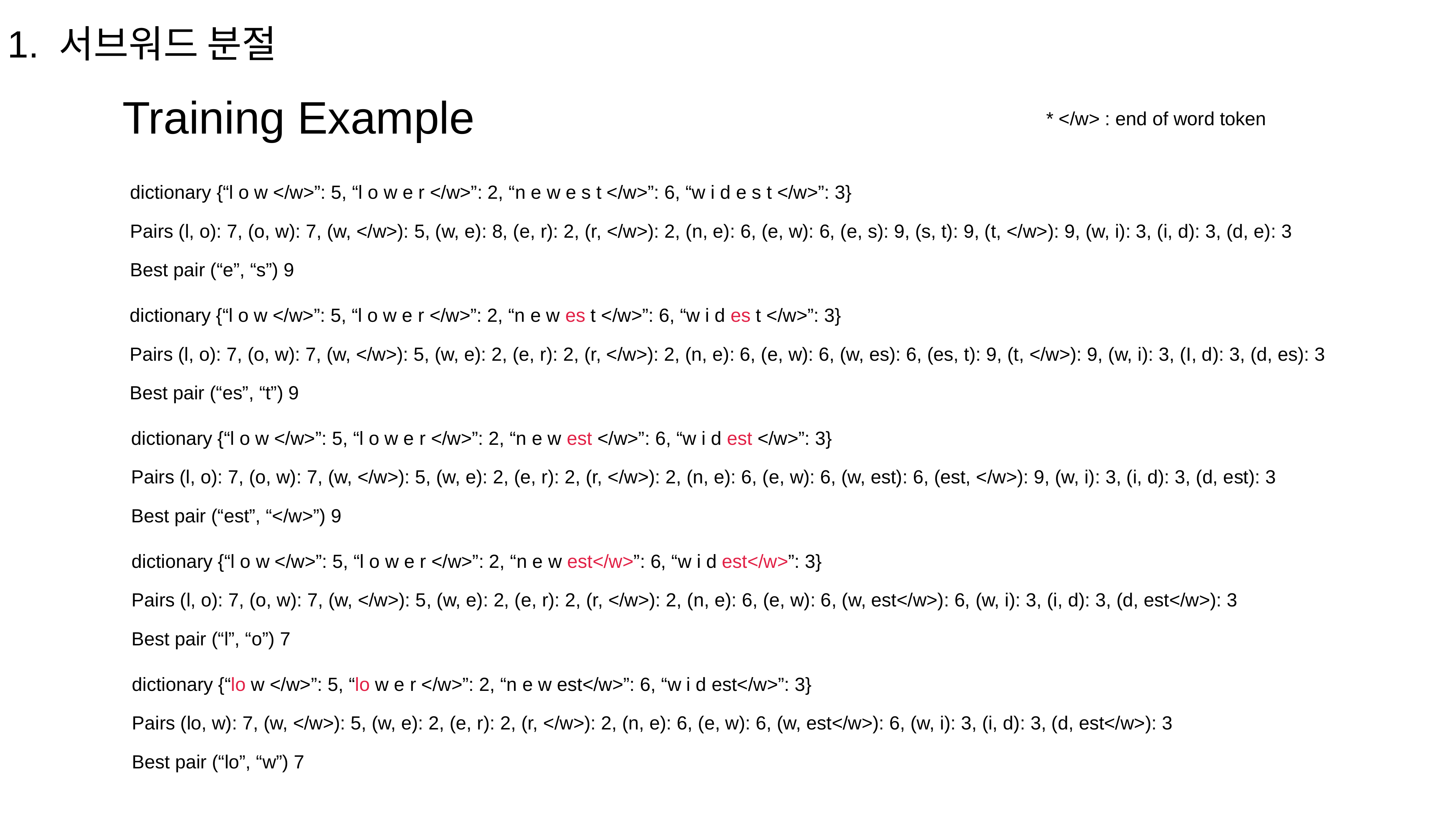

1. 서브워드 분절
Training Example
* </w> : end of word token
dictionary {“l o w </w>”: 5, “l o w e r </w>”: 2, “n e w e s t </w>”: 6, “w i d e s t </w>”: 3}
Pairs (l, o): 7, (o, w): 7, (w, </w>): 5, (w, e): 8, (e, r): 2, (r, </w>): 2, (n, e): 6, (e, w): 6, (e, s): 9, (s, t): 9, (t, </w>): 9, (w, i): 3, (i, d): 3, (d, e): 3
Best pair (“e”, “s”) 9
dictionary {“l o w </w>”: 5, “l o w e r </w>”: 2, “n e w es t </w>”: 6, “w i d es t </w>”: 3}
Pairs (l, o): 7, (o, w): 7, (w, </w>): 5, (w, e): 2, (e, r): 2, (r, </w>): 2, (n, e): 6, (e, w): 6, (w, es): 6, (es, t): 9, (t, </w>): 9, (w, i): 3, (I, d): 3, (d, es): 3
Best pair (“es”, “t”) 9
dictionary {“l o w </w>”: 5, “l o w e r </w>”: 2, “n e w est </w>”: 6, “w i d est </w>”: 3}
Pairs (l, o): 7, (o, w): 7, (w, </w>): 5, (w, e): 2, (e, r): 2, (r, </w>): 2, (n, e): 6, (e, w): 6, (w, est): 6, (est, </w>): 9, (w, i): 3, (i, d): 3, (d, est): 3
Best pair (“est”, “</w>”) 9
dictionary {“l o w </w>”: 5, “l o w e r </w>”: 2, “n e w est</w>”: 6, “w i d est</w>”: 3}
Pairs (l, o): 7, (o, w): 7, (w, </w>): 5, (w, e): 2, (e, r): 2, (r, </w>): 2, (n, e): 6, (e, w): 6, (w, est</w>): 6, (w, i): 3, (i, d): 3, (d, est</w>): 3
Best pair (“l”, “o”) 7
dictionary {“lo w </w>”: 5, “lo w e r </w>”: 2, “n e w est</w>”: 6, “w i d est</w>”: 3}
Pairs (lo, w): 7, (w, </w>): 5, (w, e): 2, (e, r): 2, (r, </w>): 2, (n, e): 6, (e, w): 6, (w, est</w>): 6, (w, i): 3, (i, d): 3, (d, est</w>): 3
Best pair (“lo”, “w”) 7
7